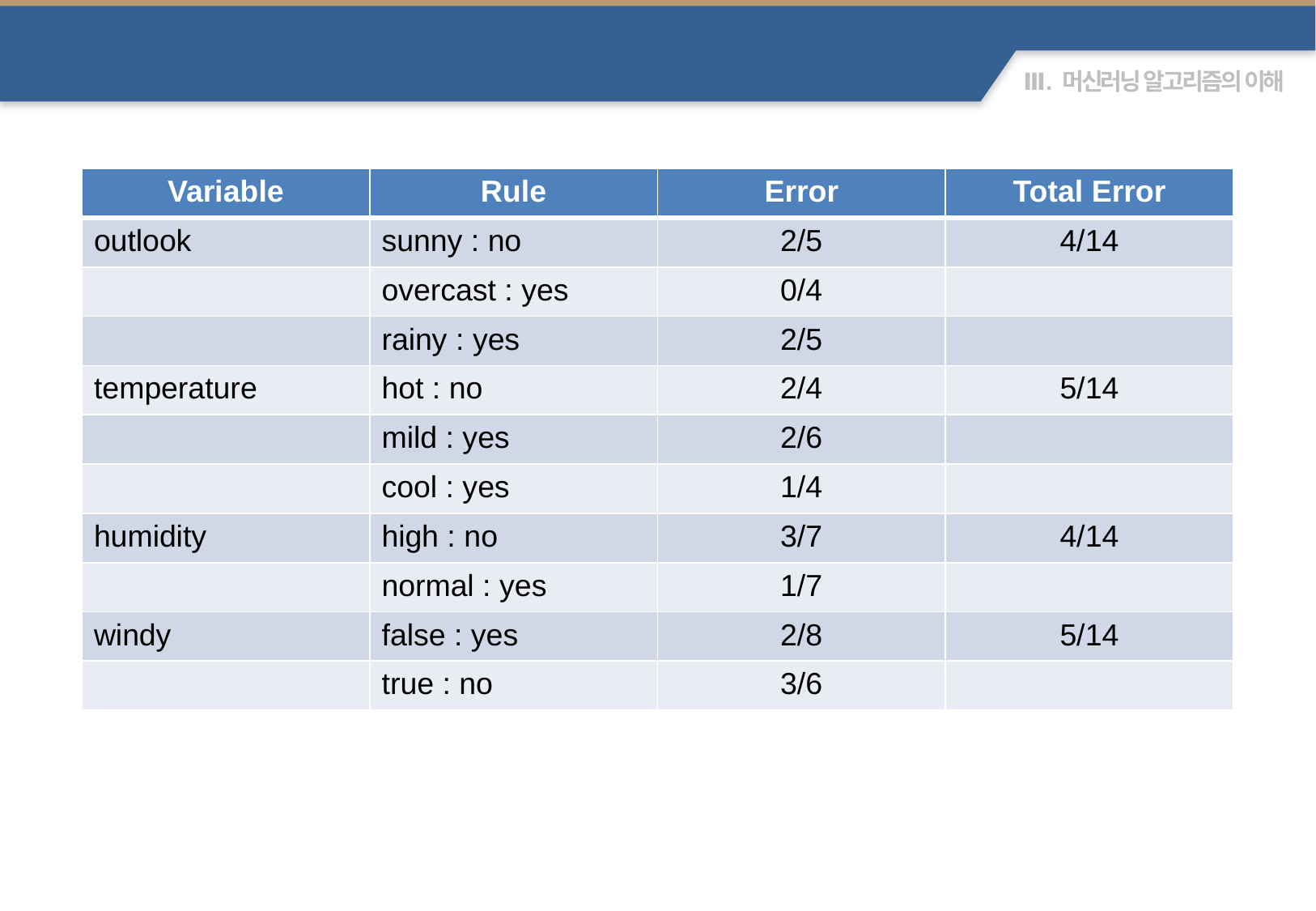

기본 규칙 추론
| Variable | Rule | Error | Total Error |
| --- | --- | --- | --- |
| outlook | sunny : no | 2/5 | 4/14 |
|  | overcast : yes | 0/4 |  |
|  | rainy : yes | 2/5 |  |
| temperature | hot : no | 2/4 | 5/14 |
|  | mild : yes | 2/6 |  |
|  | cool : yes | 1/4 |  |
| humidity | high : no | 3/7 | 4/14 |
|  | normal : yes | 1/7 |  |
| windy | false : yes | 2/8 | 5/14 |
|  | true : no | 3/6 |  |